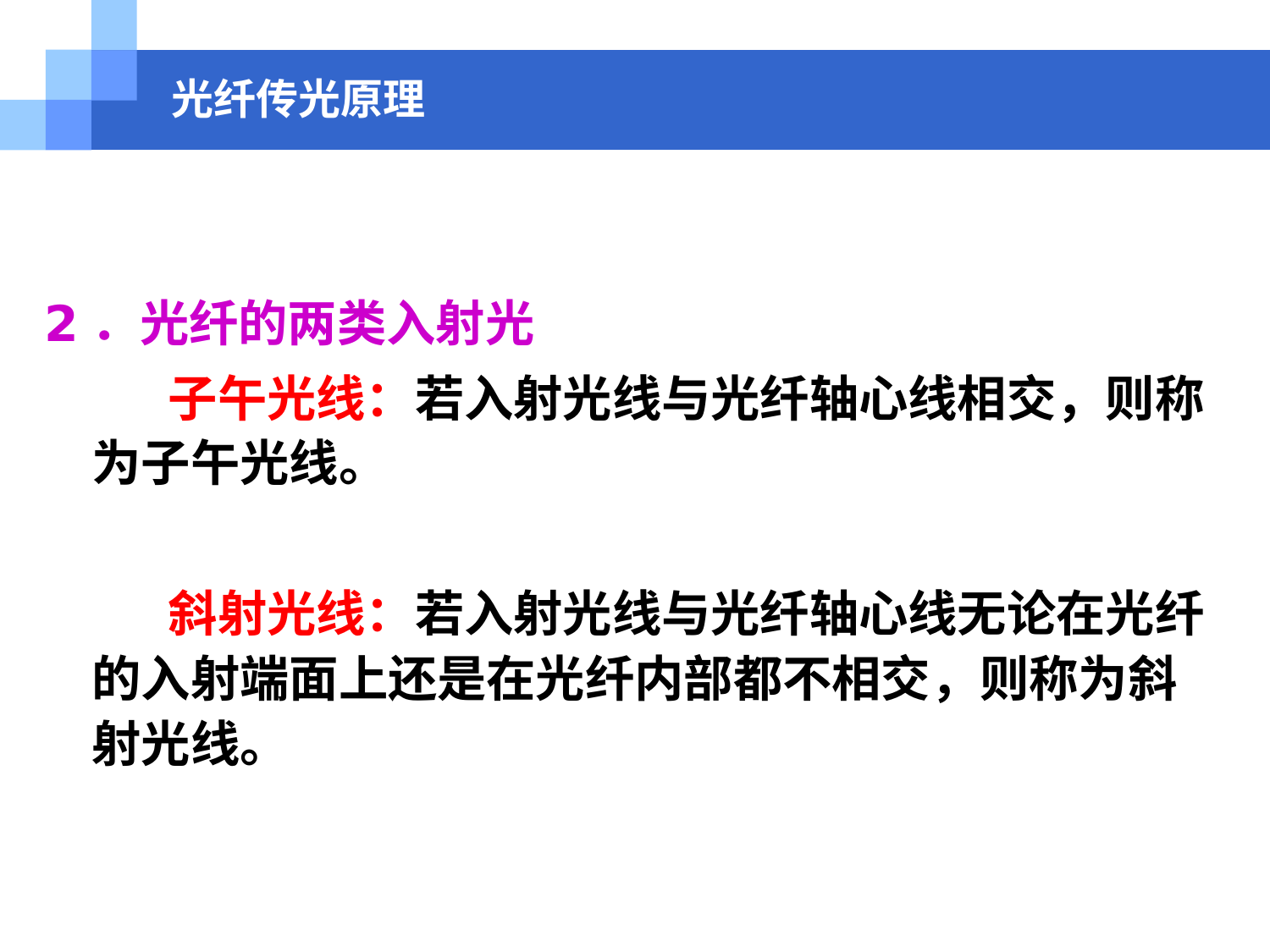

光纤传光原理
2．光纤的两类入射光
          子午光线：若入射光线与光纤轴心线相交，则称为子午光线。

          斜射光线：若入射光线与光纤轴心线无论在光纤的入射端面上还是在光纤内部都不相交，则称为斜射光线。